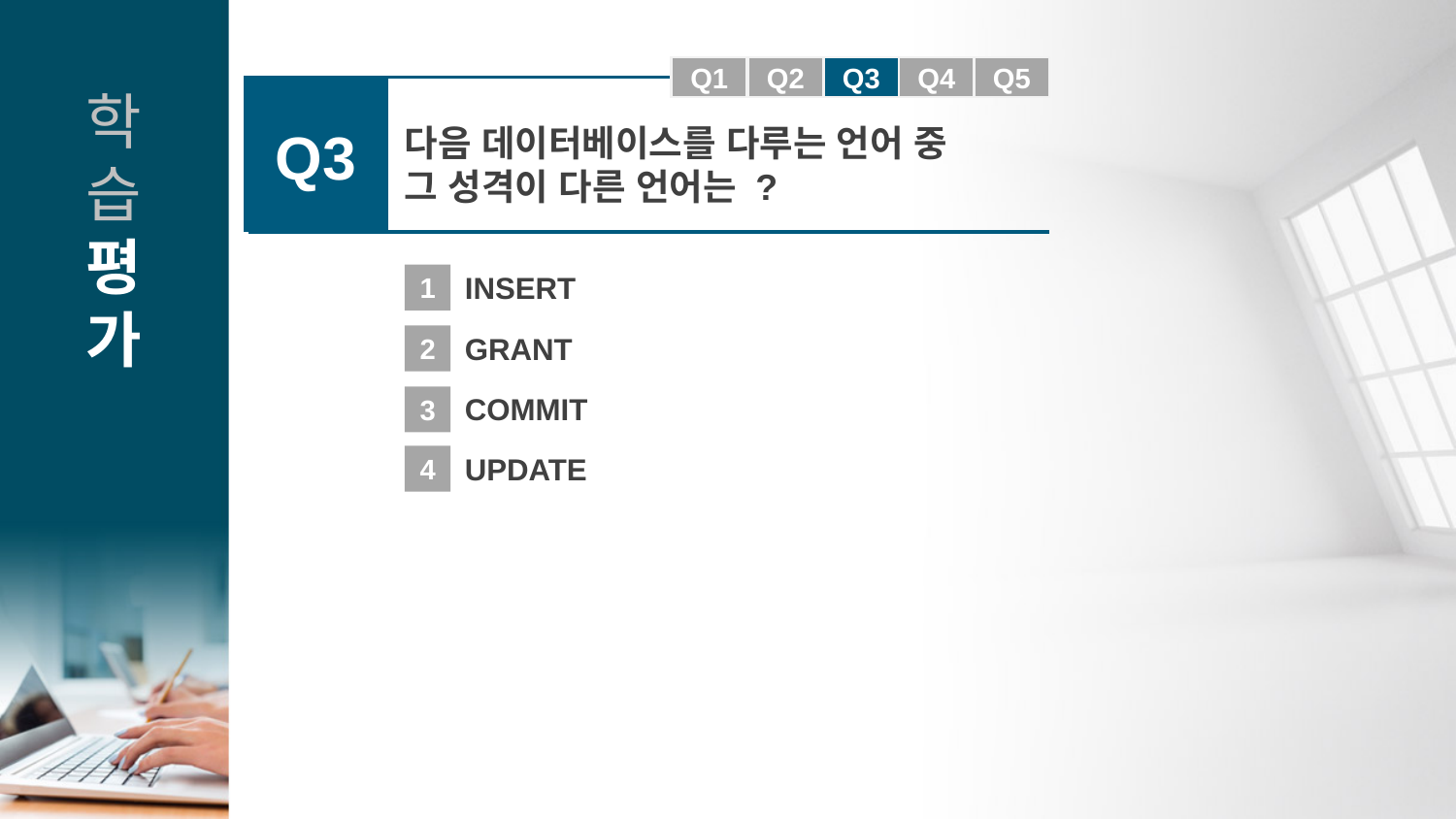

Q1
Q1
Q2
Q3
Q4
Q5
Q3
다음 데이터베이스를 다루는 언어 중
그 성격이 다른 언어는 ?
1
INSERT
2
GRANT
COMMIT
3
4
UPDATE